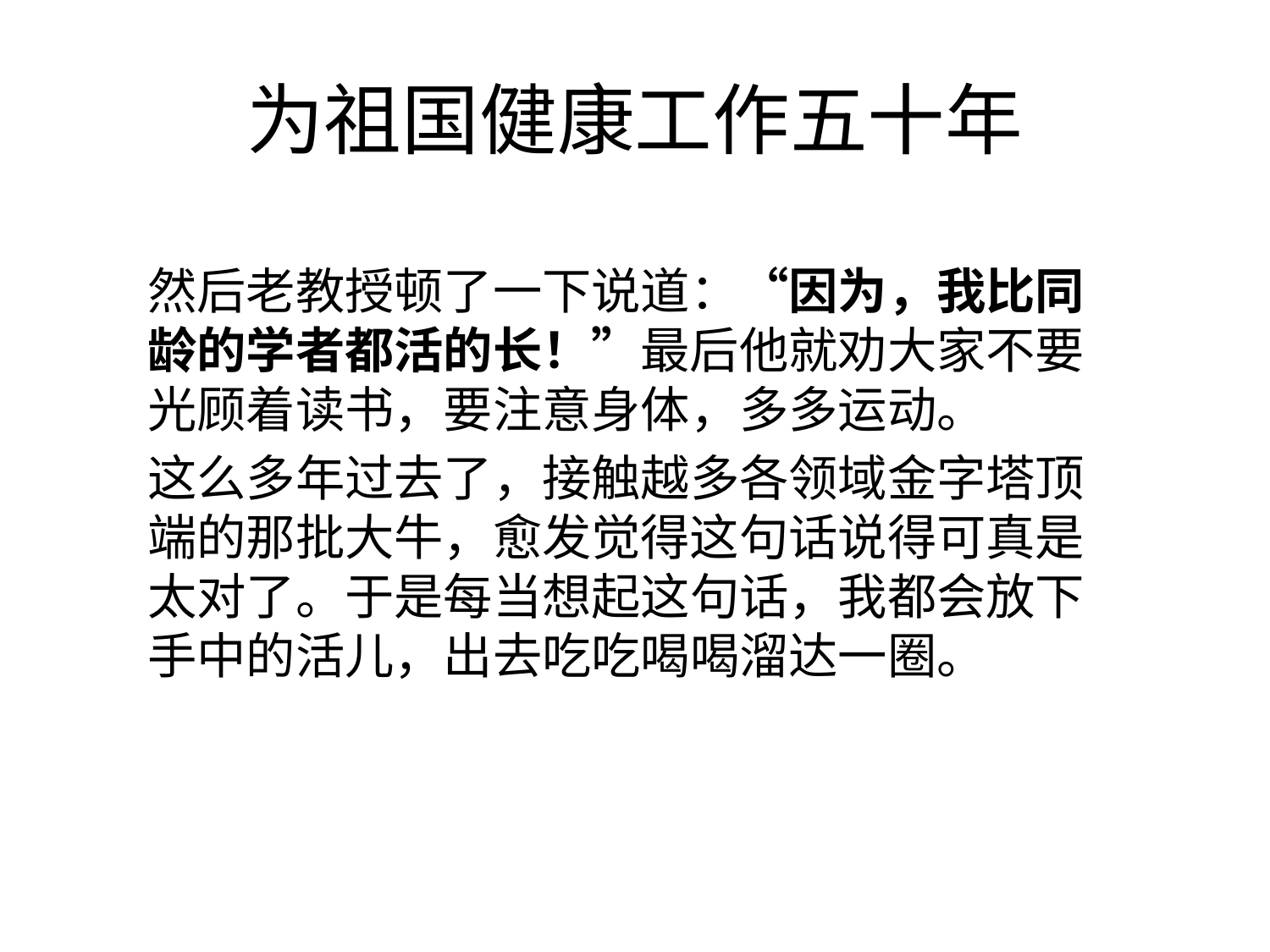

# 为祖国健康工作五十年
然后老教授顿了一下说道：“因为，我比同龄的学者都活的长！”最后他就劝大家不要光顾着读书，要注意身体，多多运动。
这么多年过去了，接触越多各领域金字塔顶端的那批大牛，愈发觉得这句话说得可真是太对了。于是每当想起这句话，我都会放下手中的活儿，出去吃吃喝喝溜达一圈。